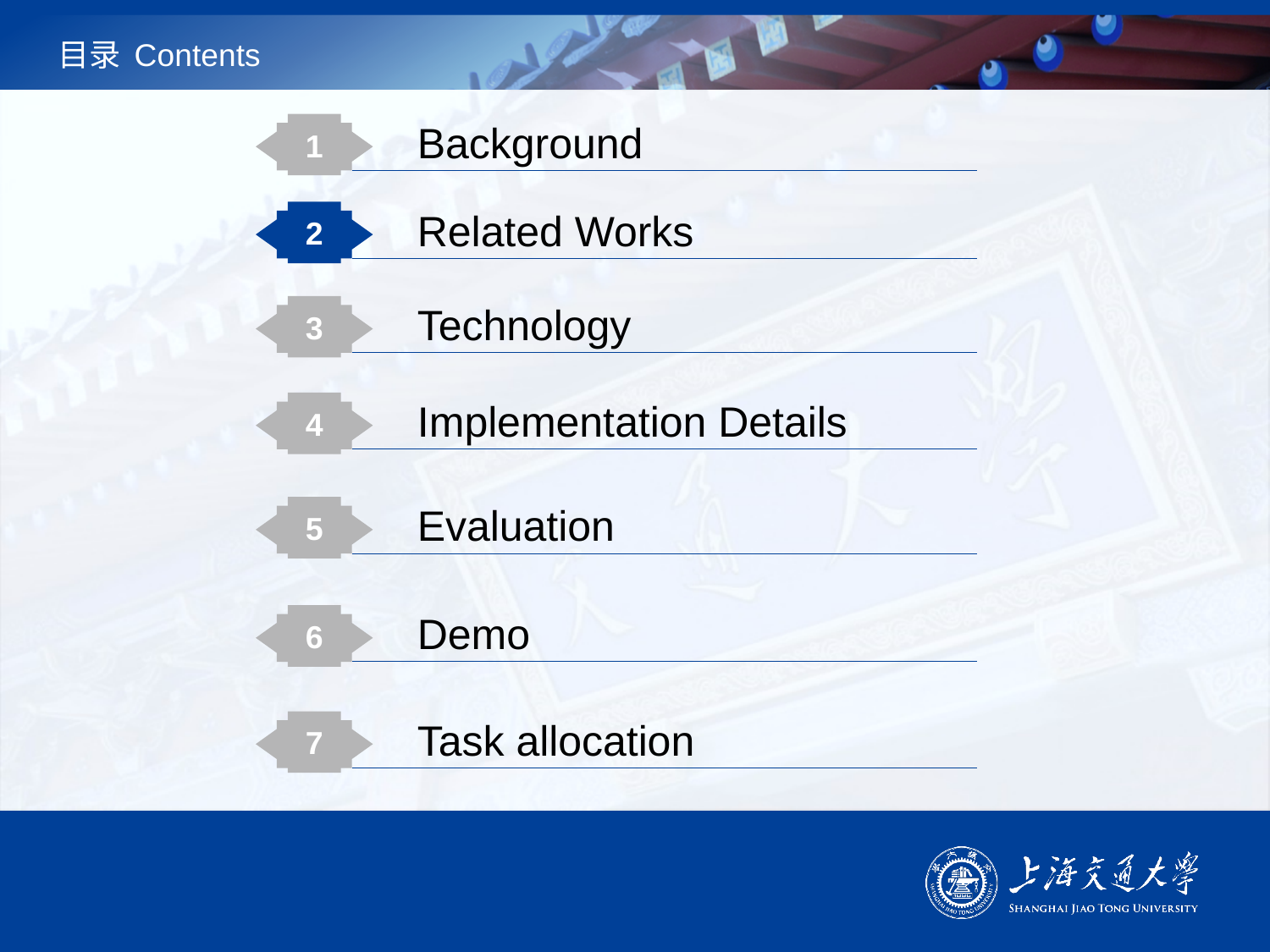

# 目录 Contents
Background
1

Related Works
2

Technology
3

Implementation Details
4

Evaluation
5

Demo
6

Task allocation
7